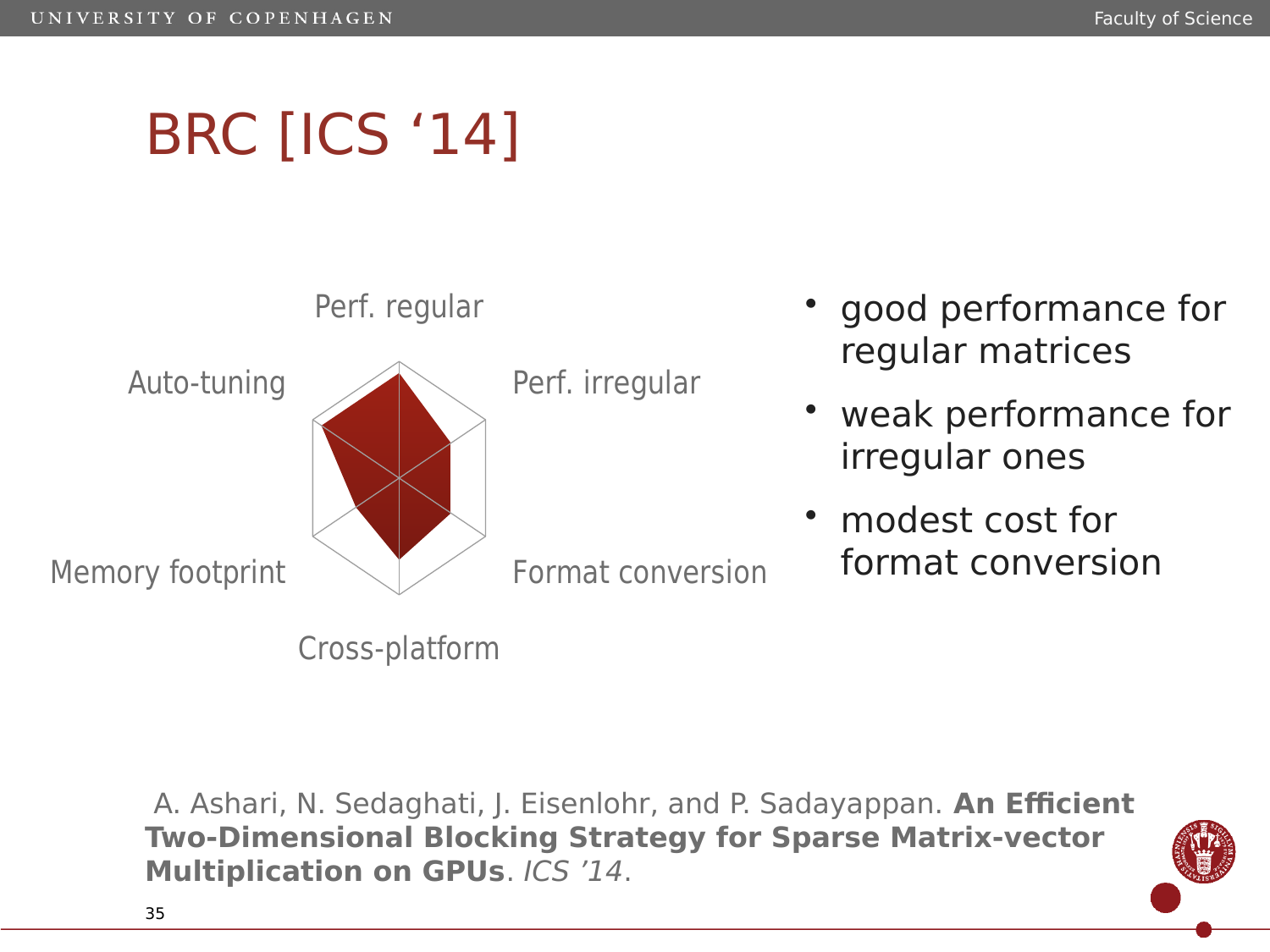

Faculty of Science
BRC [ICS ‘14]

### Chart

| Category | 系列 1 |
|---|---|
| Perf. regular | 90.0 |
| Perf. irregular | 60.0 |
| Format conversion | 60.0 |
| Cross-platform | 70.0 |
| Memory footprint | 50.0 |
| Auto-tuning | 90.0 |
good performance for regular matrices
weak performance for irregular ones
modest cost for format conversion
 A. Ashari, N. Sedaghati, J. Eisenlohr, and P. Sadayappan. An Efficient Two-Dimensional Blocking Strategy for Sparse Matrix-vector Multiplication on GPUs. ICS ’14.

35